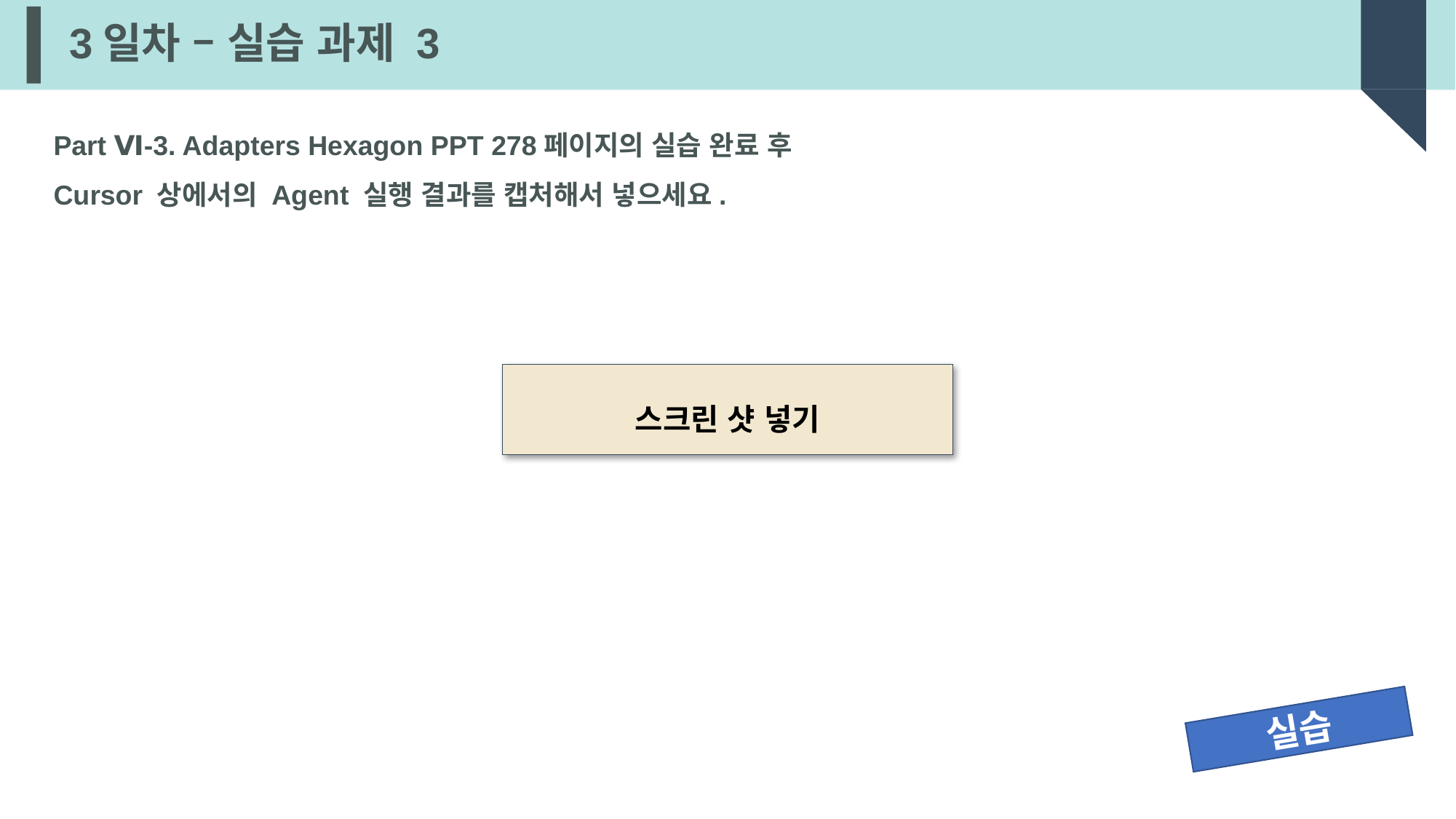

# 3일차 – 실습 과제 3
Part Ⅵ-3. Adapters Hexagon PPT 278페이지의 실습 완료 후
Cursor 상에서의 Agent 실행 결과를 캡처해서 넣으세요.
스크린 샷 넣기
실습